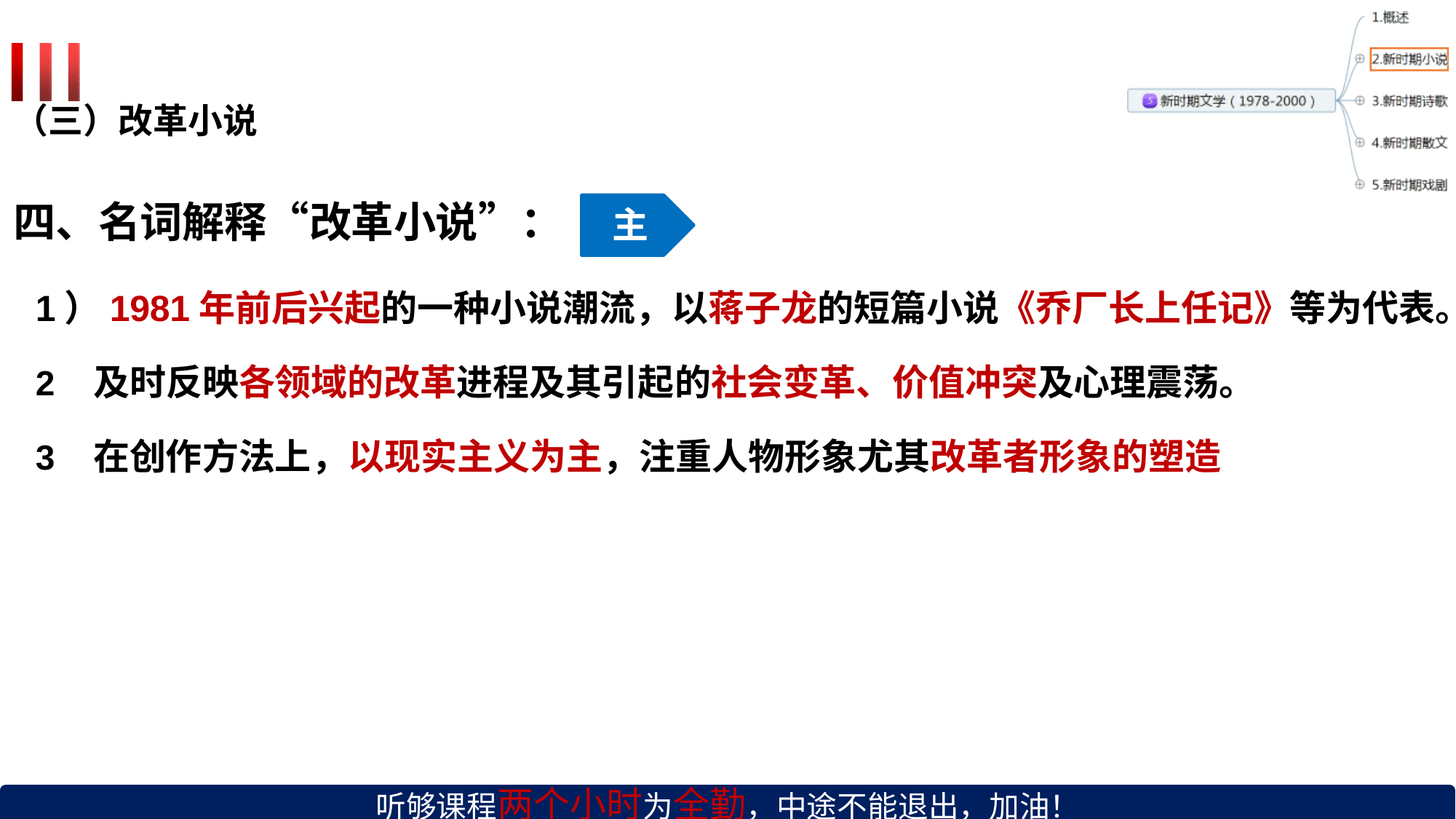

（三）改革小说
# 四、名词解释“改革小说”：

主
1）1981年前后兴起的一种小说潮流，以蒋子龙的短篇小说《乔厂长上任记》等为代表。
及时反映各领域的改革进程及其引起的社会变革、价值冲突及心理震荡。
在创作方法上，以现实主义为主，注重人物形象尤其改革者形象的塑造

听够课程两个小时为全勤，中途不能退出，加油！